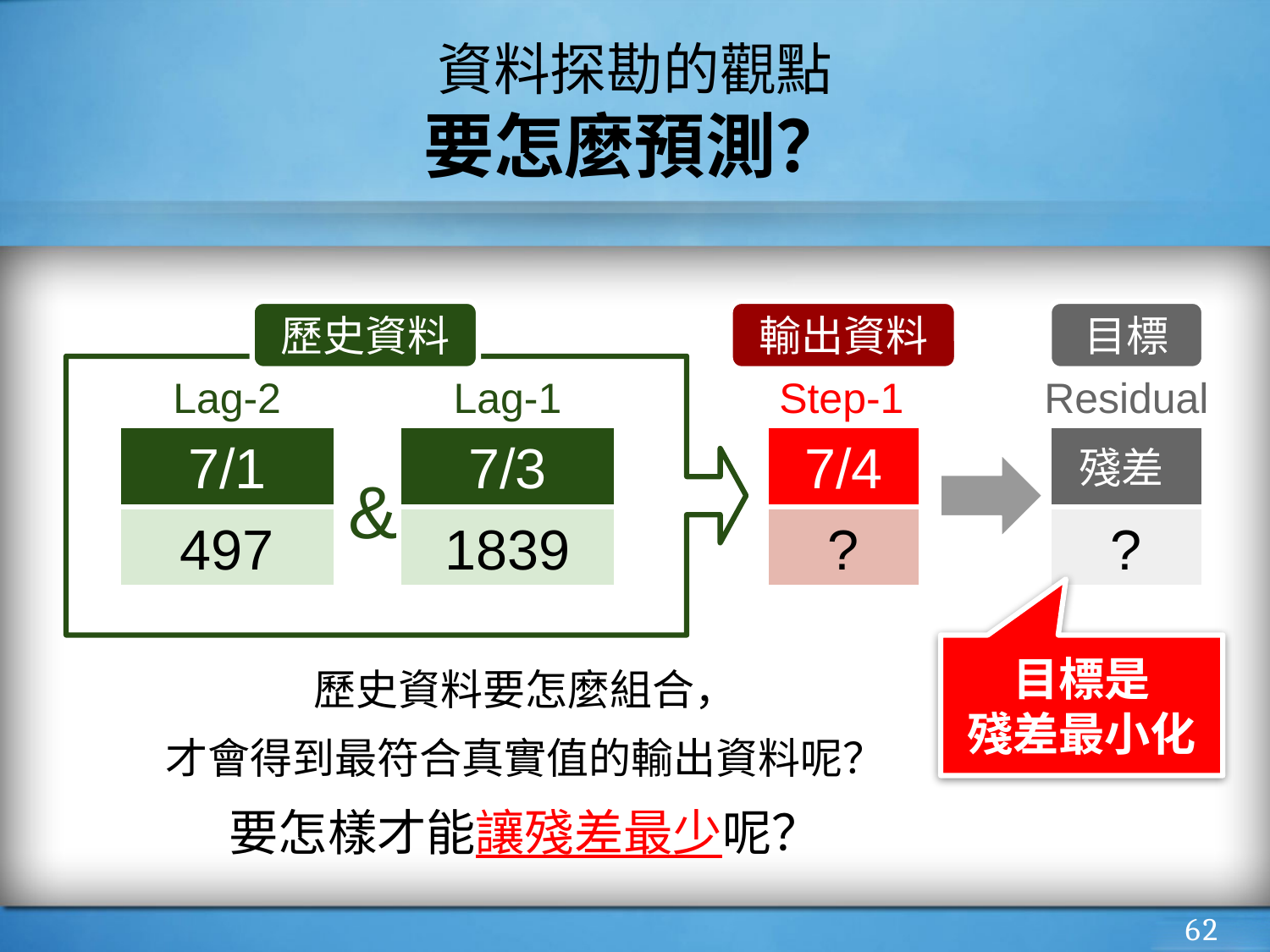

# 資料探勘的觀點
要怎麼預測？
歷史資料
輸出資料
目標

Lag-2
Lag-1
Step-1
Residual
殘差
?
7/4
?
7/1
7/3
&

497
1839
目標是
殘差最小化
歷史資料要怎麼組合，
才會得到最符合真實值的輸出資料呢？
要怎樣才能讓殘差最少呢？
62